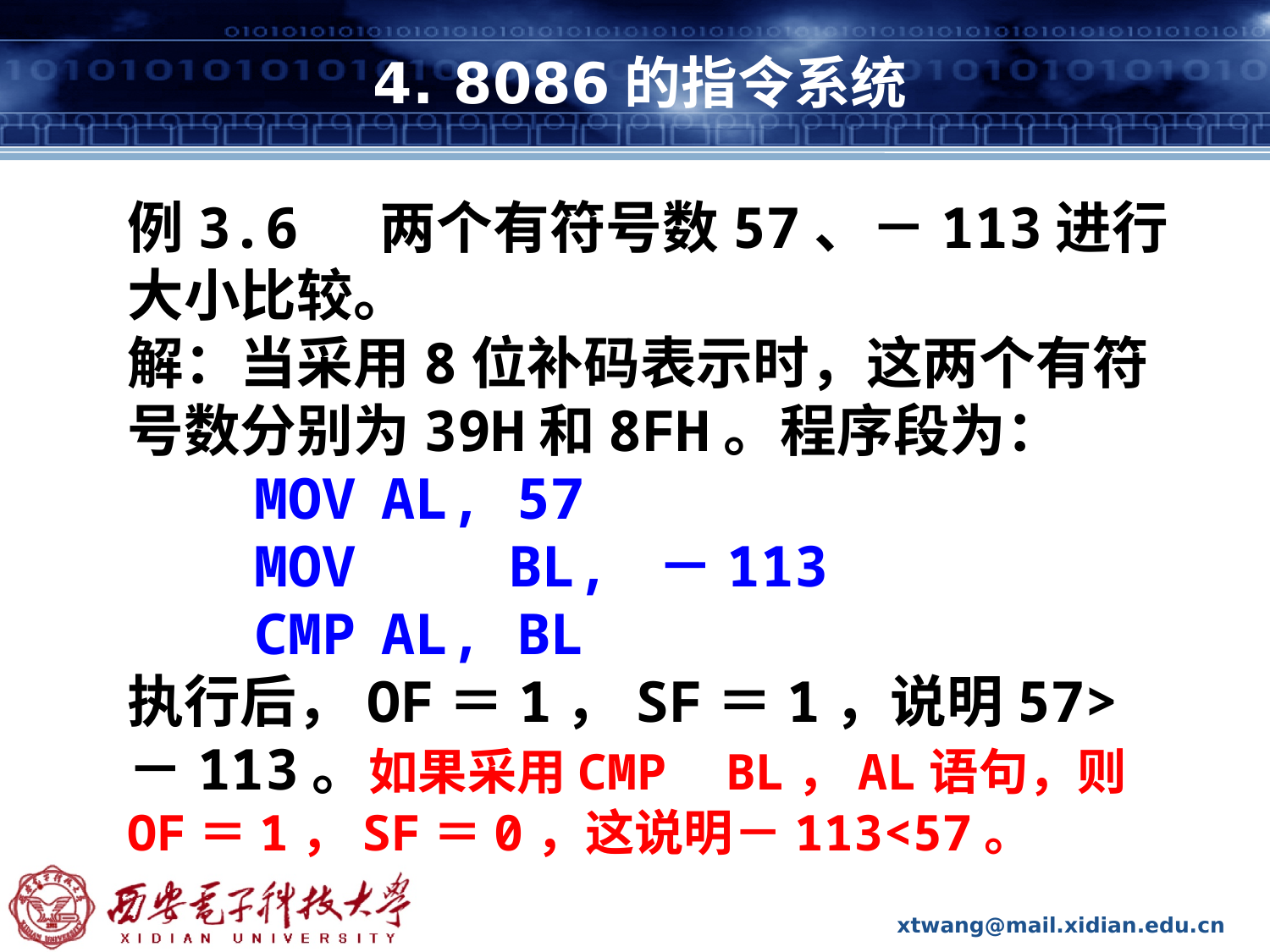

# 4. 8086的指令系统
例3.6  两个有符号数57、－113进行大小比较。
解：当采用8位补码表示时，这两个有符号数分别为39H和8FH。程序段为：
	MOV	AL, 57
	MOV 	BL, －113
	CMP	AL, BL
执行后，OF＝1，SF＝1，说明57>－113。如果采用CMP  BL，AL语句，则OF＝1，SF＝0，这说明－113<57。